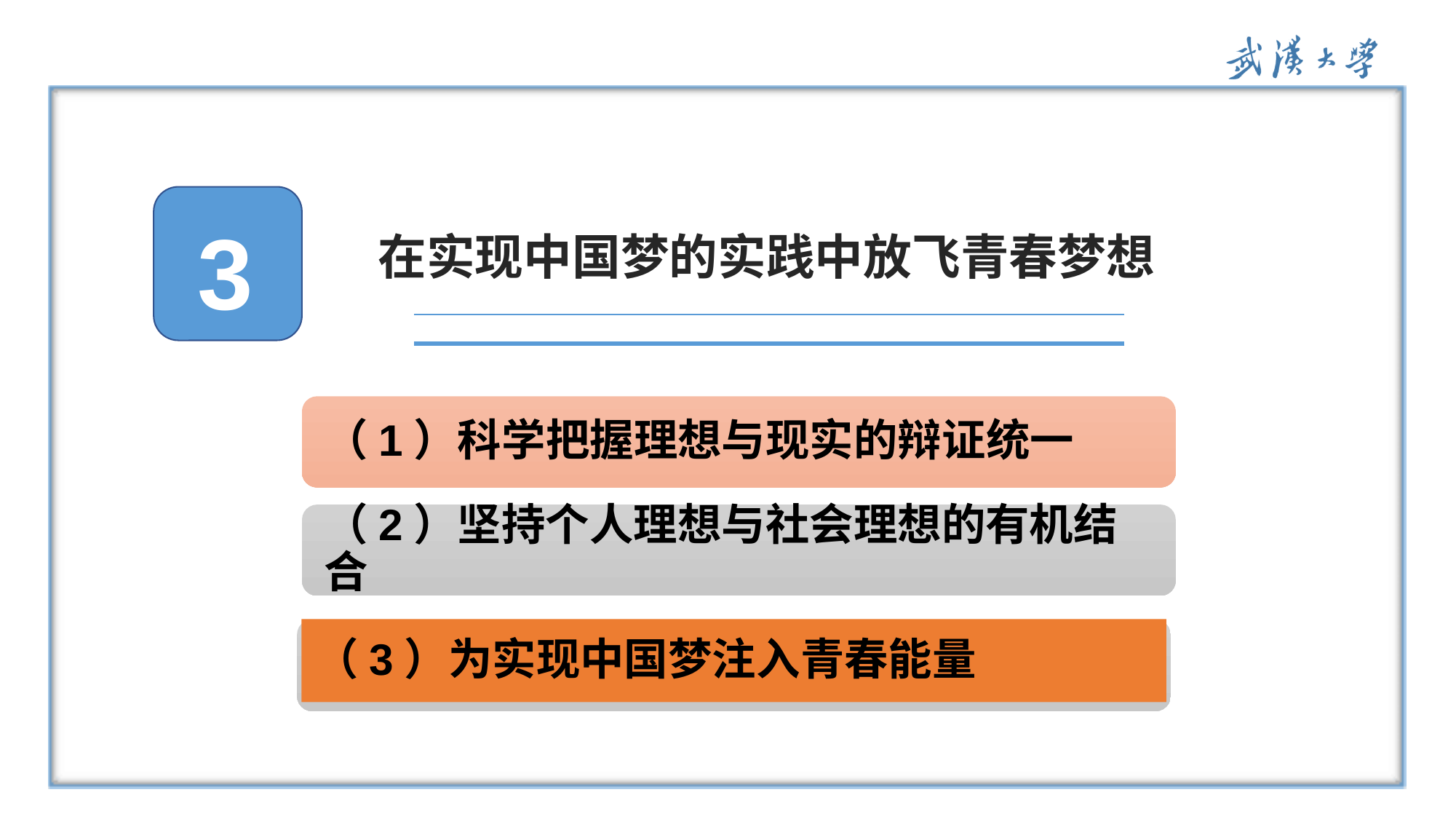

3
在实现中国梦的实践中放飞青春梦想
（1）科学把握理想与现实的辩证统一
（2）坚持个人理想与社会理想的有机结合
（3）为实现中国梦注入青春能量